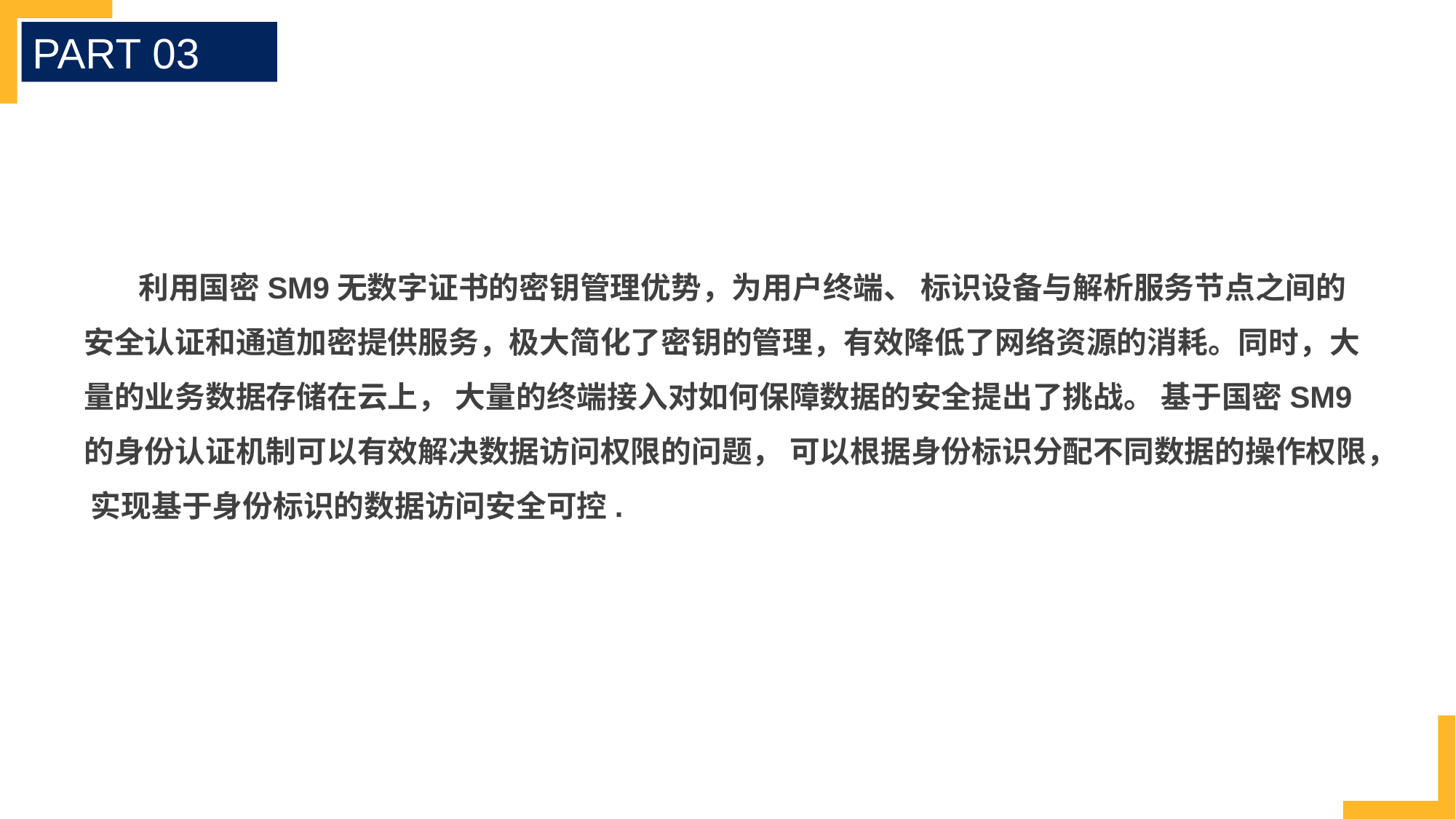

PART 03
利用国密SM9无数字证书的密钥管理优势，为用户终端、 标识设备与解析服务节点之间的安全认证和通道加密提供服务，极大简化了密钥的管理，有效降低了网络资源的消耗。同时，大量的业务数据存储在云上， 大量的终端接入对如何保障数据的安全提出了挑战。 基于国密SM9的身份认证机制可以有效解决数据访问权限的问题， 可以根据身份标识分配不同数据的操作权限， 实现基于身份标识的数据访问安全可控.